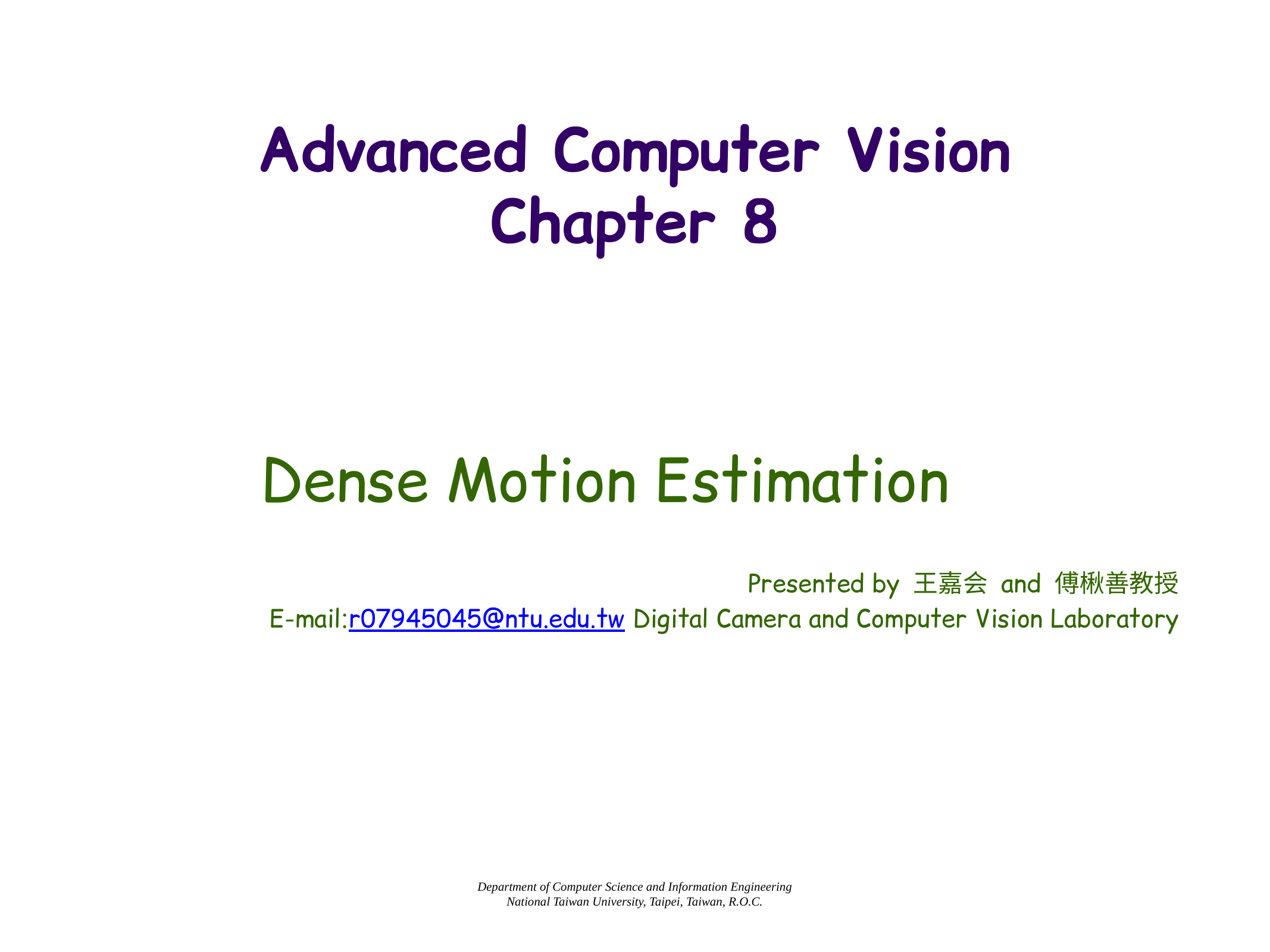

# Advanced Computer Vision Chapter 8

Dense Motion Estimation

Presented by 王嘉会 and 傅楸善教授
E-mail:r07945045@ntu.edu.tw Digital Camera and Computer Vision Laboratory
Department of Computer Science and Information Engineering
National Taiwan University, Taipei, Taiwan, R.O.C.